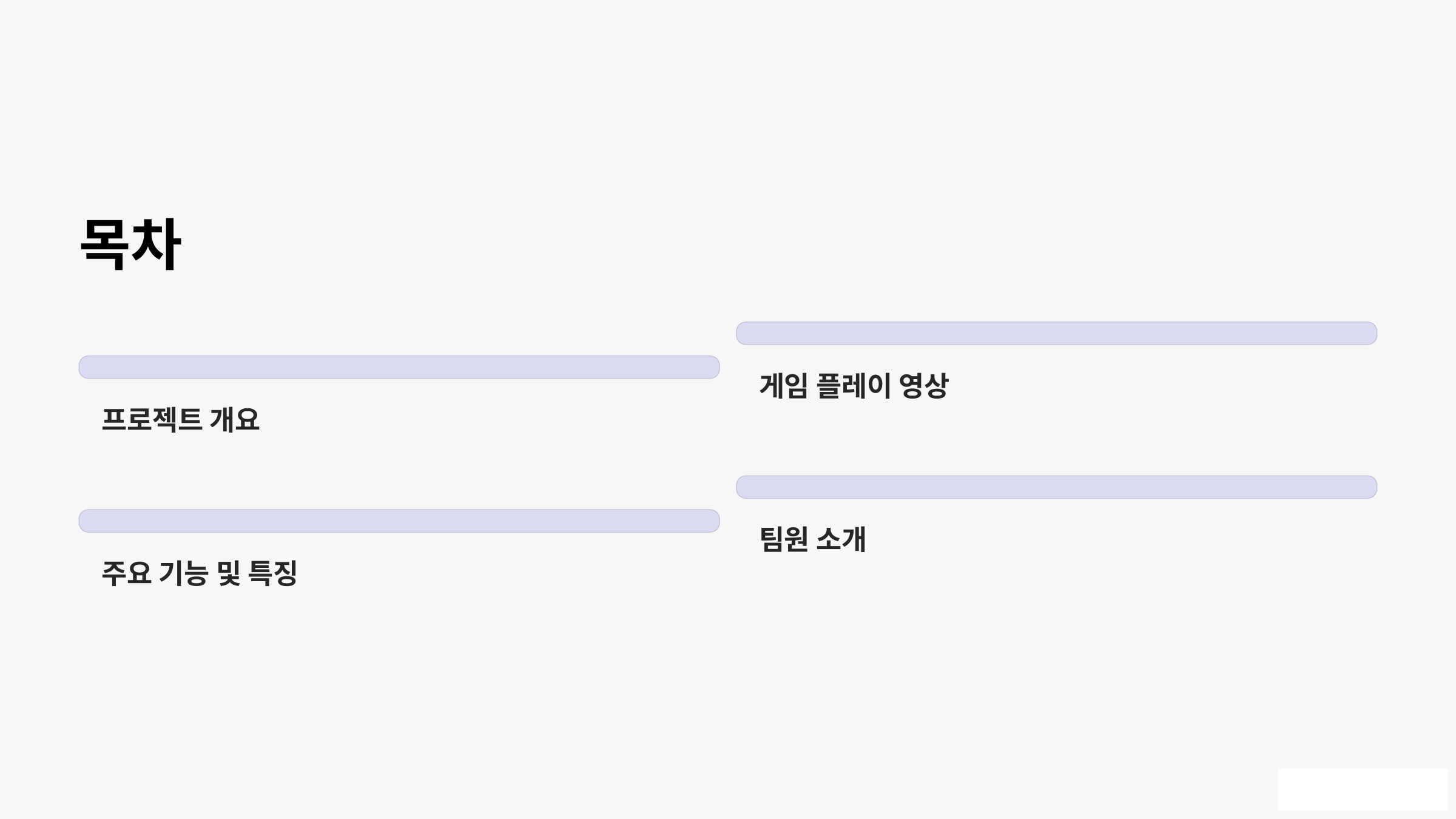

목차

게임 플레이 영상
프로젝트 개요

팀원 소개
주요 기능 및 특징